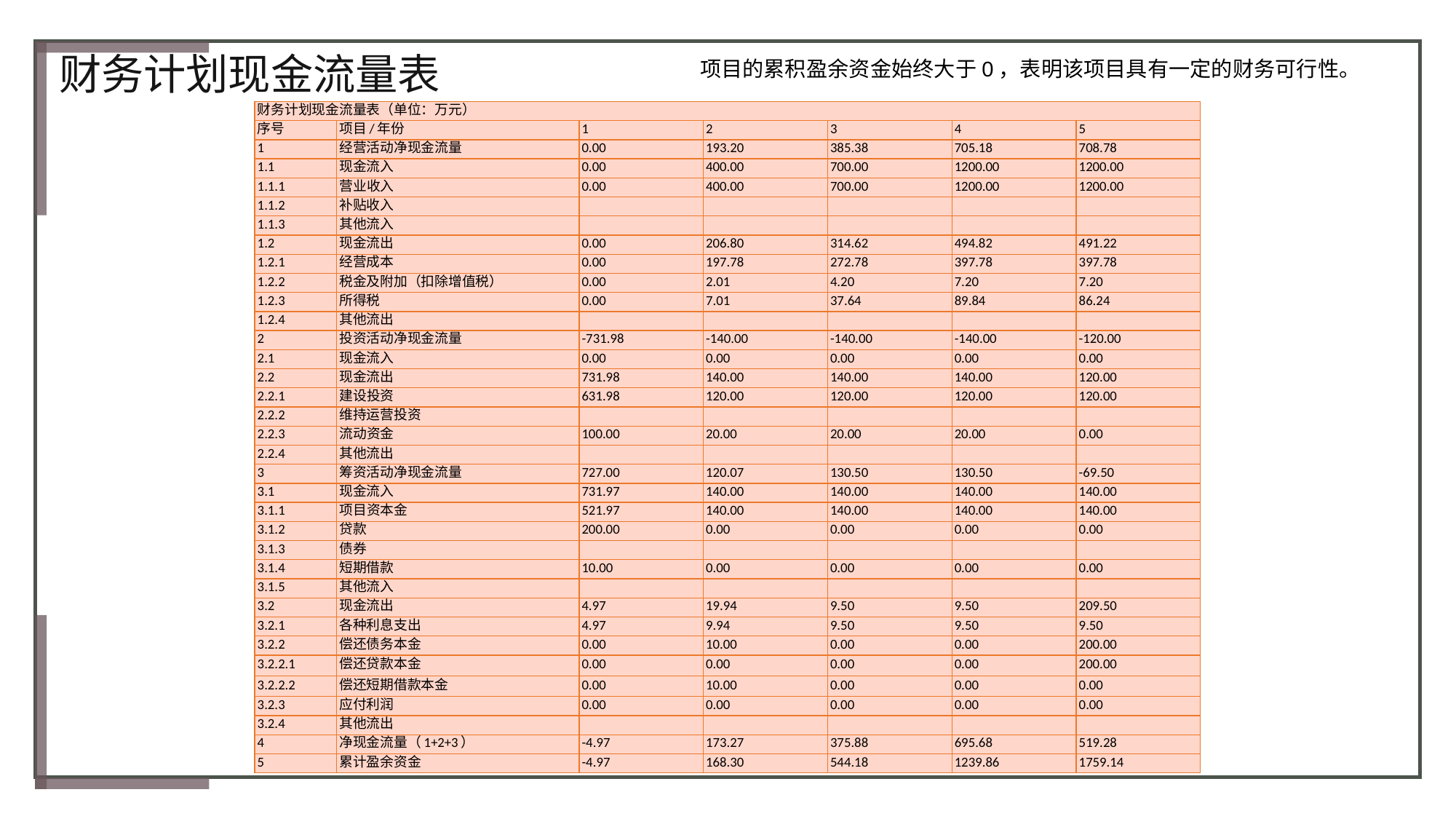

财务计划现金流量表
项目的累积盈余资金始终大于0，表明该项目具有一定的财务可行性。
| 财务计划现金流量表（单位：万元） |  |  |  |  |  |  |
| --- | --- | --- | --- | --- | --- | --- |
| 序号 | 项目/年份 | 1 | 2 | 3 | 4 | 5 |
| 1 | 经营活动净现金流量 | 0.00 | 193.20 | 385.38 | 705.18 | 708.78 |
| 1.1 | 现金流入 | 0.00 | 400.00 | 700.00 | 1200.00 | 1200.00 |
| 1.1.1 | 营业收入 | 0.00 | 400.00 | 700.00 | 1200.00 | 1200.00 |
| 1.1.2 | 补贴收入 |  |  |  |  |  |
| 1.1.3 | 其他流入 |  |  |  |  |  |
| 1.2 | 现金流出 | 0.00 | 206.80 | 314.62 | 494.82 | 491.22 |
| 1.2.1 | 经营成本 | 0.00 | 197.78 | 272.78 | 397.78 | 397.78 |
| 1.2.2 | 税金及附加（扣除增值税） | 0.00 | 2.01 | 4.20 | 7.20 | 7.20 |
| 1.2.3 | 所得税 | 0.00 | 7.01 | 37.64 | 89.84 | 86.24 |
| 1.2.4 | 其他流出 |  |  |  |  |  |
| 2 | 投资活动净现金流量 | -731.98 | -140.00 | -140.00 | -140.00 | -120.00 |
| 2.1 | 现金流入 | 0.00 | 0.00 | 0.00 | 0.00 | 0.00 |
| 2.2 | 现金流出 | 731.98 | 140.00 | 140.00 | 140.00 | 120.00 |
| 2.2.1 | 建设投资 | 631.98 | 120.00 | 120.00 | 120.00 | 120.00 |
| 2.2.2 | 维持运营投资 |  |  |  |  |  |
| 2.2.3 | 流动资金 | 100.00 | 20.00 | 20.00 | 20.00 | 0.00 |
| 2.2.4 | 其他流出 |  |  |  |  |  |
| 3 | 筹资活动净现金流量 | 727.00 | 120.07 | 130.50 | 130.50 | -69.50 |
| 3.1 | 现金流入 | 731.97 | 140.00 | 140.00 | 140.00 | 140.00 |
| 3.1.1 | 项目资本金 | 521.97 | 140.00 | 140.00 | 140.00 | 140.00 |
| 3.1.2 | 贷款 | 200.00 | 0.00 | 0.00 | 0.00 | 0.00 |
| 3.1.3 | 债券 |  |  |  |  |  |
| 3.1.4 | 短期借款 | 10.00 | 0.00 | 0.00 | 0.00 | 0.00 |
| 3.1.5 | 其他流入 |  |  |  |  |  |
| 3.2 | 现金流出 | 4.97 | 19.94 | 9.50 | 9.50 | 209.50 |
| 3.2.1 | 各种利息支出 | 4.97 | 9.94 | 9.50 | 9.50 | 9.50 |
| 3.2.2 | 偿还债务本金 | 0.00 | 10.00 | 0.00 | 0.00 | 200.00 |
| 3.2.2.1 | 偿还贷款本金 | 0.00 | 0.00 | 0.00 | 0.00 | 200.00 |
| 3.2.2.2 | 偿还短期借款本金 | 0.00 | 10.00 | 0.00 | 0.00 | 0.00 |
| 3.2.3 | 应付利润 | 0.00 | 0.00 | 0.00 | 0.00 | 0.00 |
| 3.2.4 | 其他流出 |  |  |  |  |  |
| 4 | 净现金流量（1+2+3） | -4.97 | 173.27 | 375.88 | 695.68 | 519.28 |
| 5 | 累计盈余资金 | -4.97 | 168.30 | 544.18 | 1239.86 | 1759.14 |